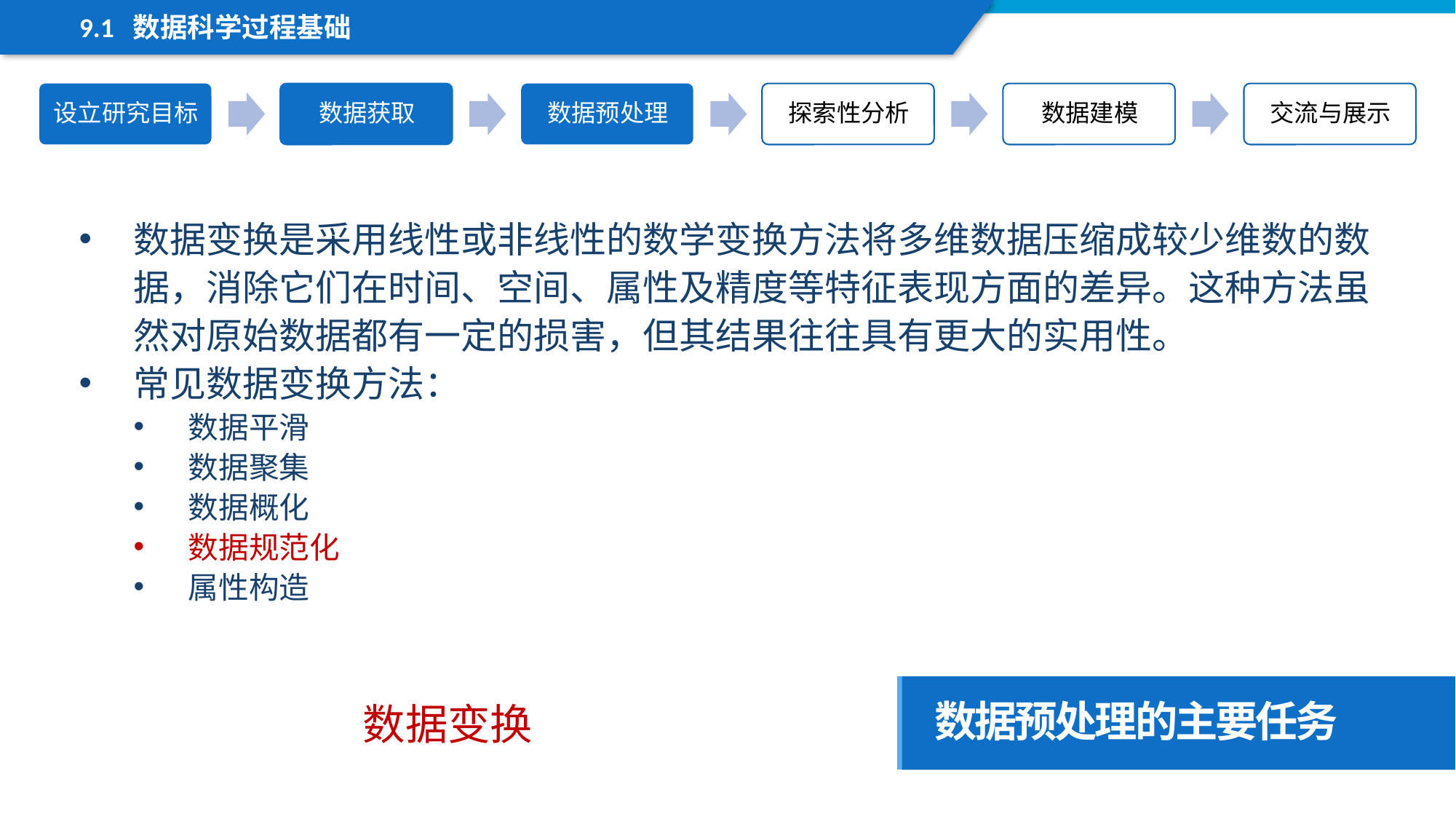

9.1  数据科学过程基础
设立研究目标

数据获取

数据预处理

探索性分析

数据建模

交流与展示
数据变换是采用线性或非线性的数学变换方法将多维数据压缩成较少维数的数据，消除它们在时间、空间、属性及精度等特征表现方面的差异。这种方法虽然对原始数据都有一定的损害，但其结果往往具有更大的实用性。
常见数据变换方法：
数据平滑
数据聚集
数据概化
数据规范化
属性构造

数据预处理的主要任务
数据变换